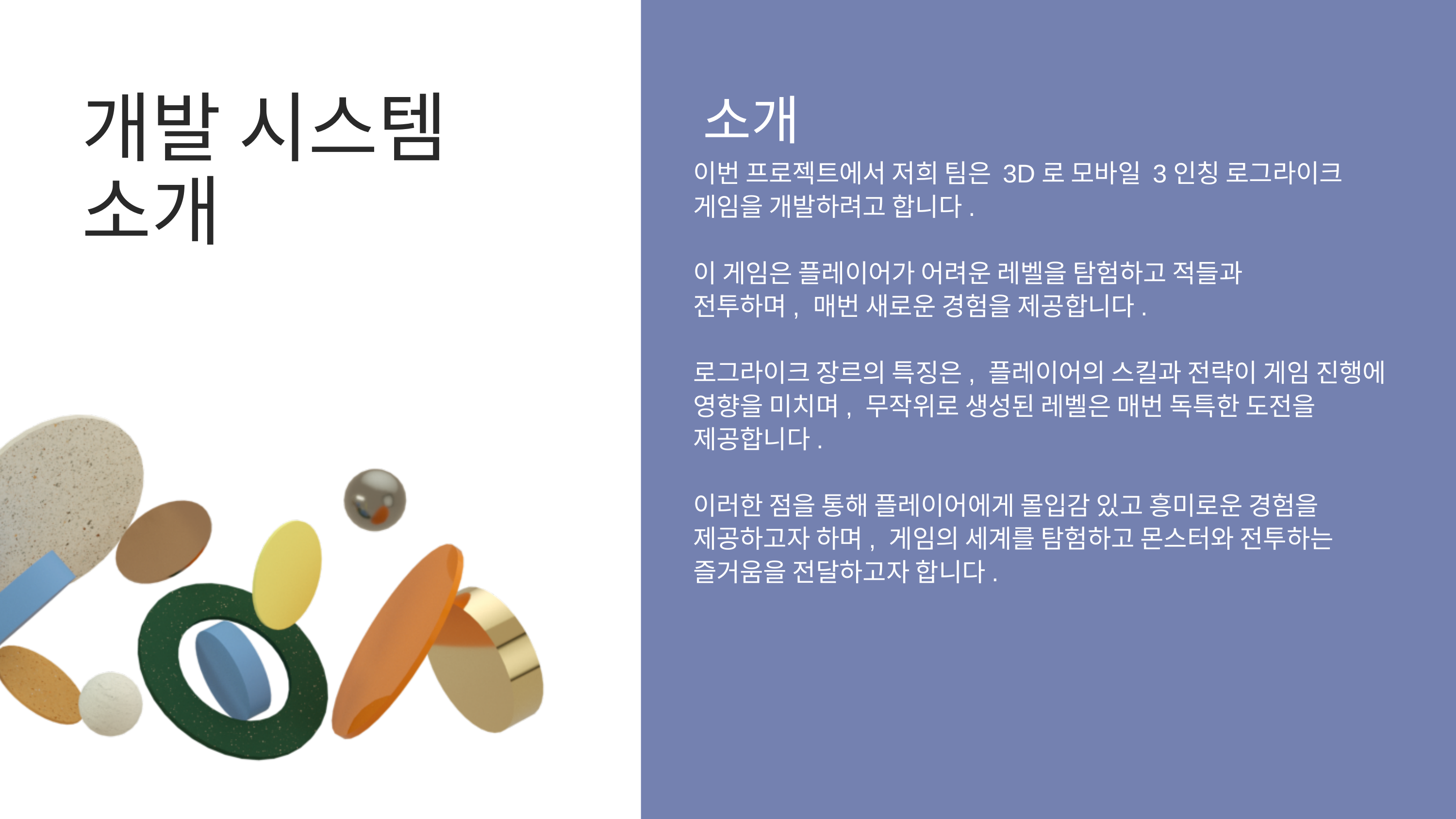

소개
개발 시스템 소개
이번 프로젝트에서 저희 팀은 3D로 모바일 3인칭 로그라이크
게임을 개발하려고 합니다.

이 게임은 플레이어가 어려운 레벨을 탐험하고 적들과
전투하며, 매번 새로운 경험을 제공합니다.

로그라이크 장르의 특징은, 플레이어의 스킬과 전략이 게임 진행에 영향을 미치며, 무작위로 생성된 레벨은 매번 독특한 도전을 제공합니다.

이러한 점을 통해 플레이어에게 몰입감 있고 흥미로운 경험을 제공하고자 하며, 게임의 세계를 탐험하고 몬스터와 전투하는 즐거움을 전달하고자 합니다.